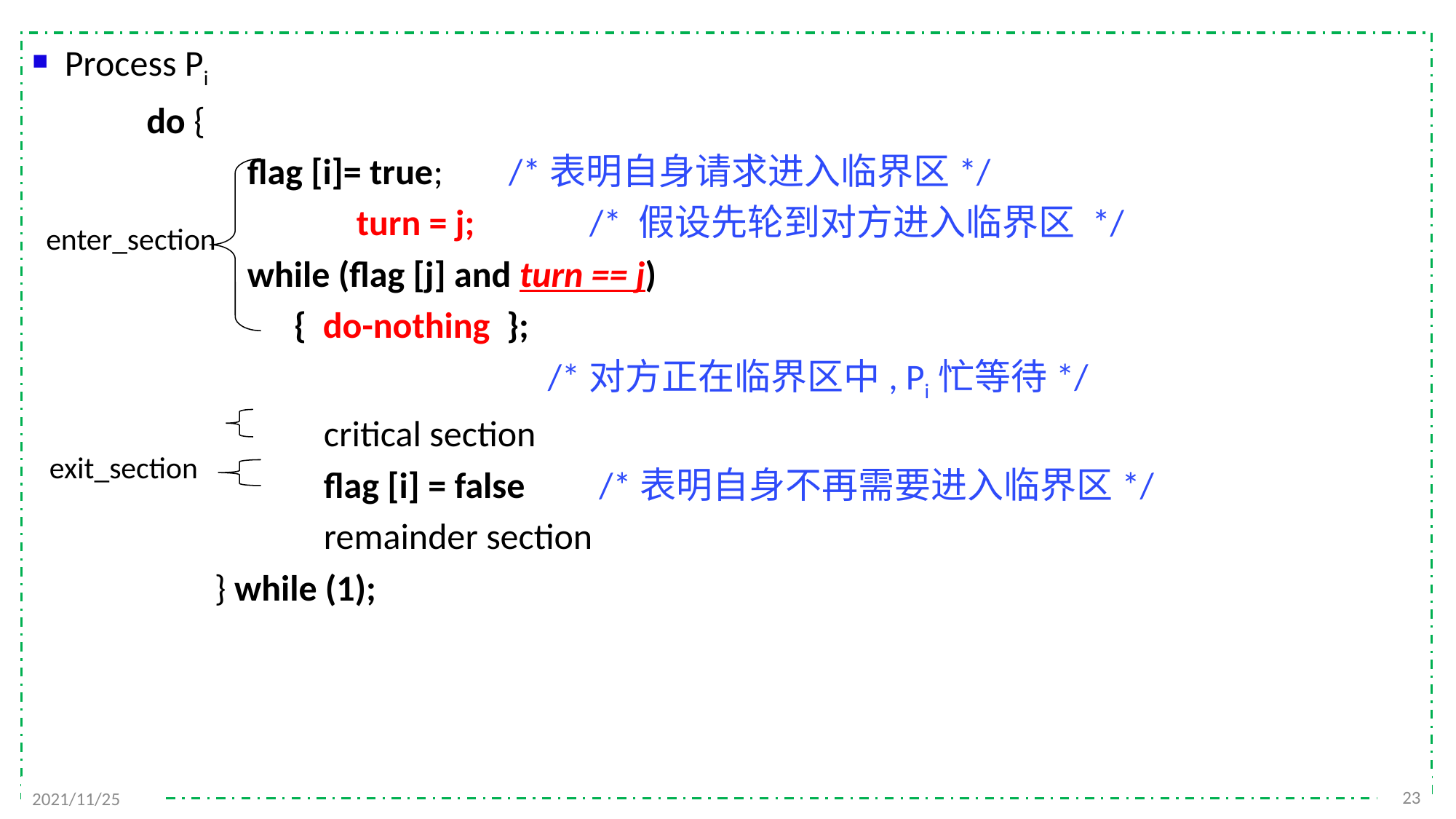

Process Pi
	          do {
		         flag [i]= true;        /*表明自身请求进入临界区*/
      		         turn = j;              /* 假设先轮到对方进入临界区 */
		         while (flag [j] and turn == j)
                                {  do-nothing  };
                                                               /*对方正在临界区中, Pi忙等待*/
			     critical section
			     flag [i] = false         /*表明自身不再需要进入临界区*/
			     remainder section
		     } while (1);

enter_section

exit_section

23
2021/11/25